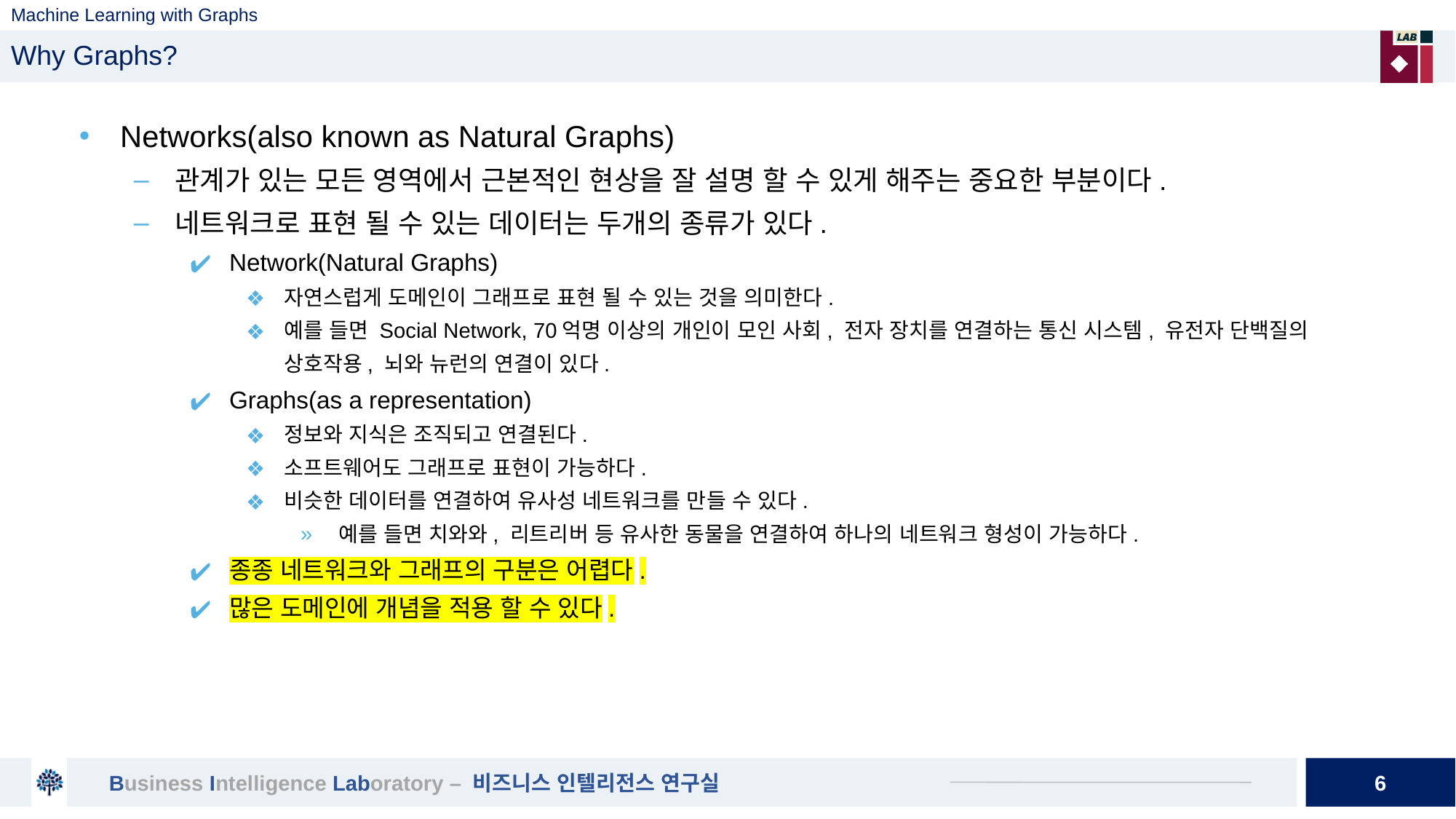

# Machine Learning with Graphs
Why Graphs?
Networks(also known as Natural Graphs)
관계가 있는 모든 영역에서 근본적인 현상을 잘 설명 할 수 있게 해주는 중요한 부분이다.
네트워크로 표현 될 수 있는 데이터는 두개의 종류가 있다.
Network(Natural Graphs)
자연스럽게 도메인이 그래프로 표현 될 수 있는 것을 의미한다.
예를 들면 Social Network, 70억명 이상의 개인이 모인 사회, 전자 장치를 연결하는 통신 시스템, 유전자 단백질의 상호작용, 뇌와 뉴런의 연결이 있다.
Graphs(as a representation)
정보와 지식은 조직되고 연결된다.
소프트웨어도 그래프로 표현이 가능하다.
비슷한 데이터를 연결하여 유사성 네트워크를 만들 수 있다.
예를 들면 치와와, 리트리버 등 유사한 동물을 연결하여 하나의 네트워크 형성이 가능하다.
종종 네트워크와 그래프의 구분은 어렵다.
많은 도메인에 개념을 적용 할 수 있다.

6